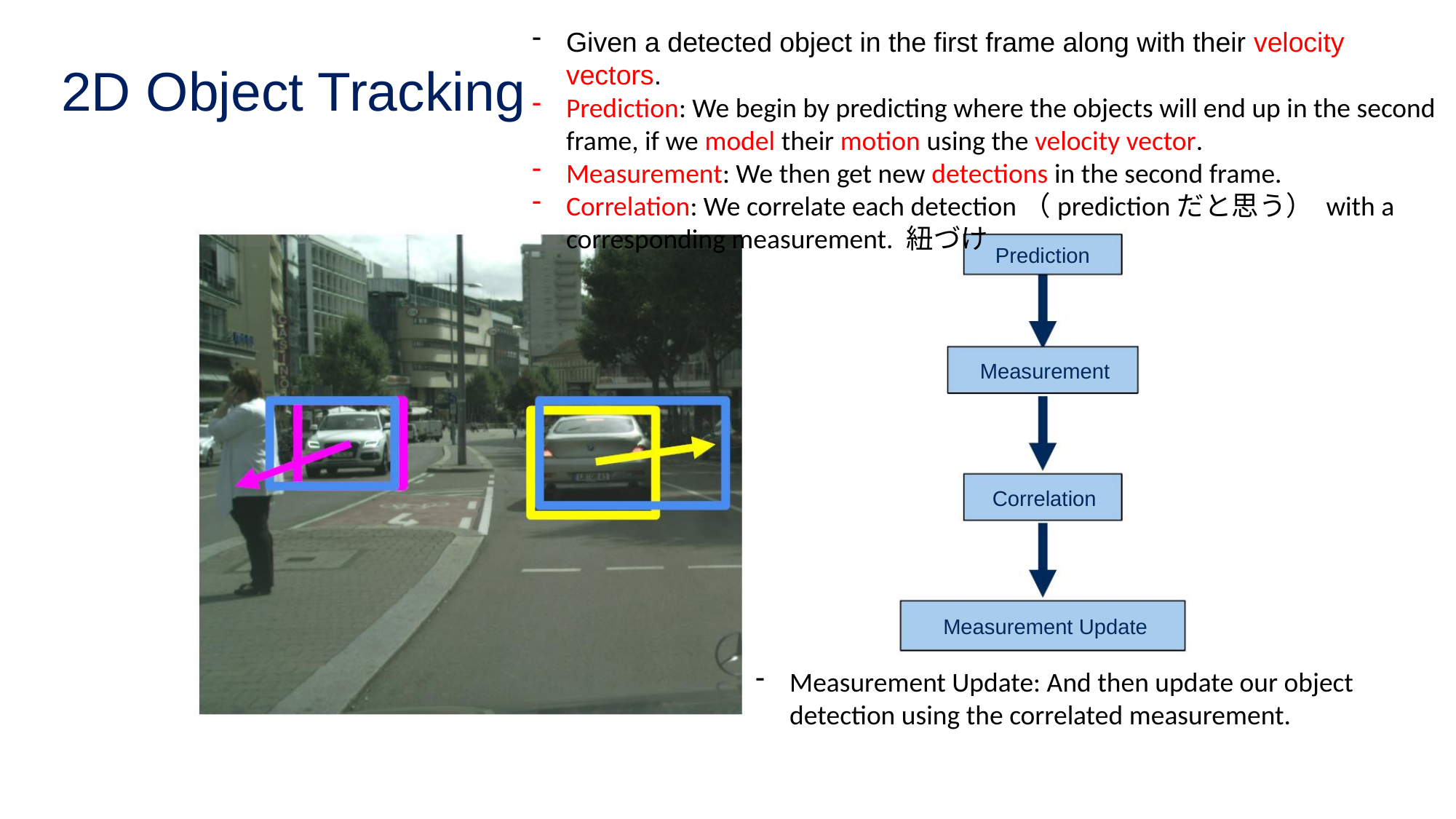

Given a detected object in the first frame along with their velocity vectors.
Prediction: We begin by predicting where the objects will end up in the second frame, if we model their motion using the velocity vector.
Measurement: We then get new detections in the second frame.
Correlation: We correlate each detection（predictionだと思う） with a corresponding measurement. 紐づけ
2D Object Tracking
Prediction
Measurement
Correlation
Measurement Update
Measurement Update: And then update our object detection using the correlated measurement.